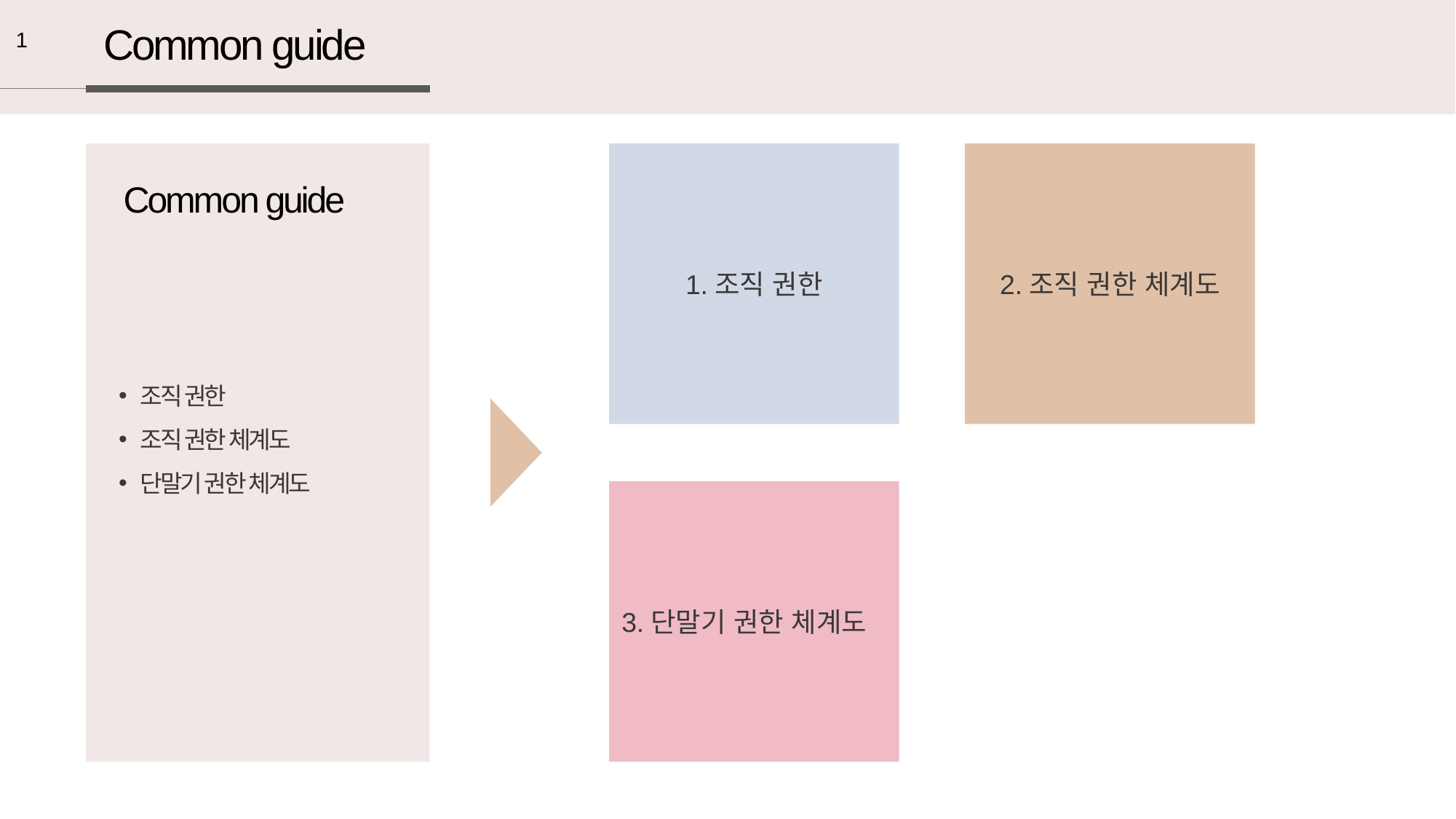

Common guide
1

Common guide
1.조직 권한
2.조직 권한 체계도
조직 권한
조직 권한 체계도
단말기 권한 체계도

3.단말기 권한 체계도